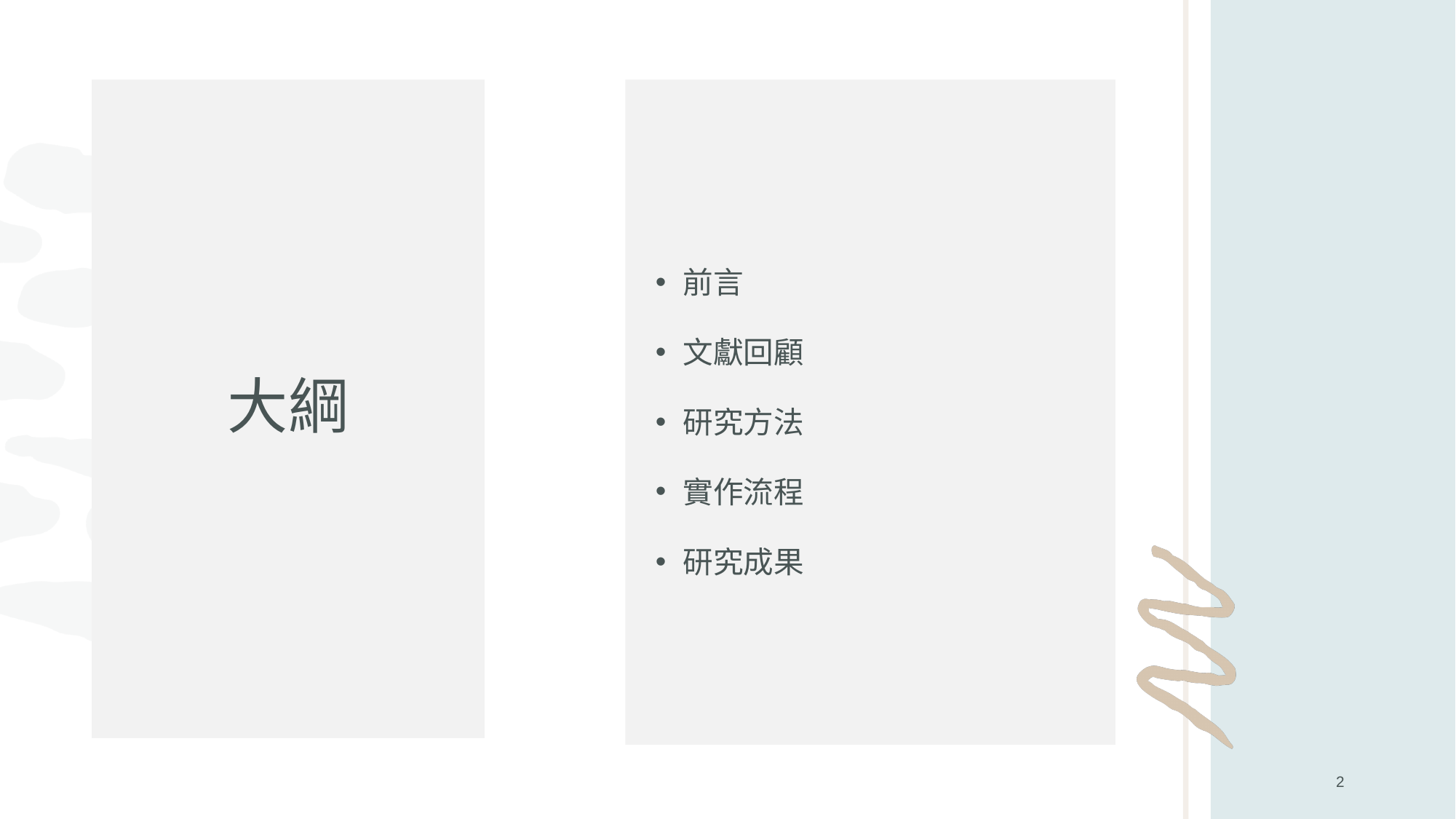

# 大綱
前言
文獻回顧
研究方法
實作流程
研究成果
2